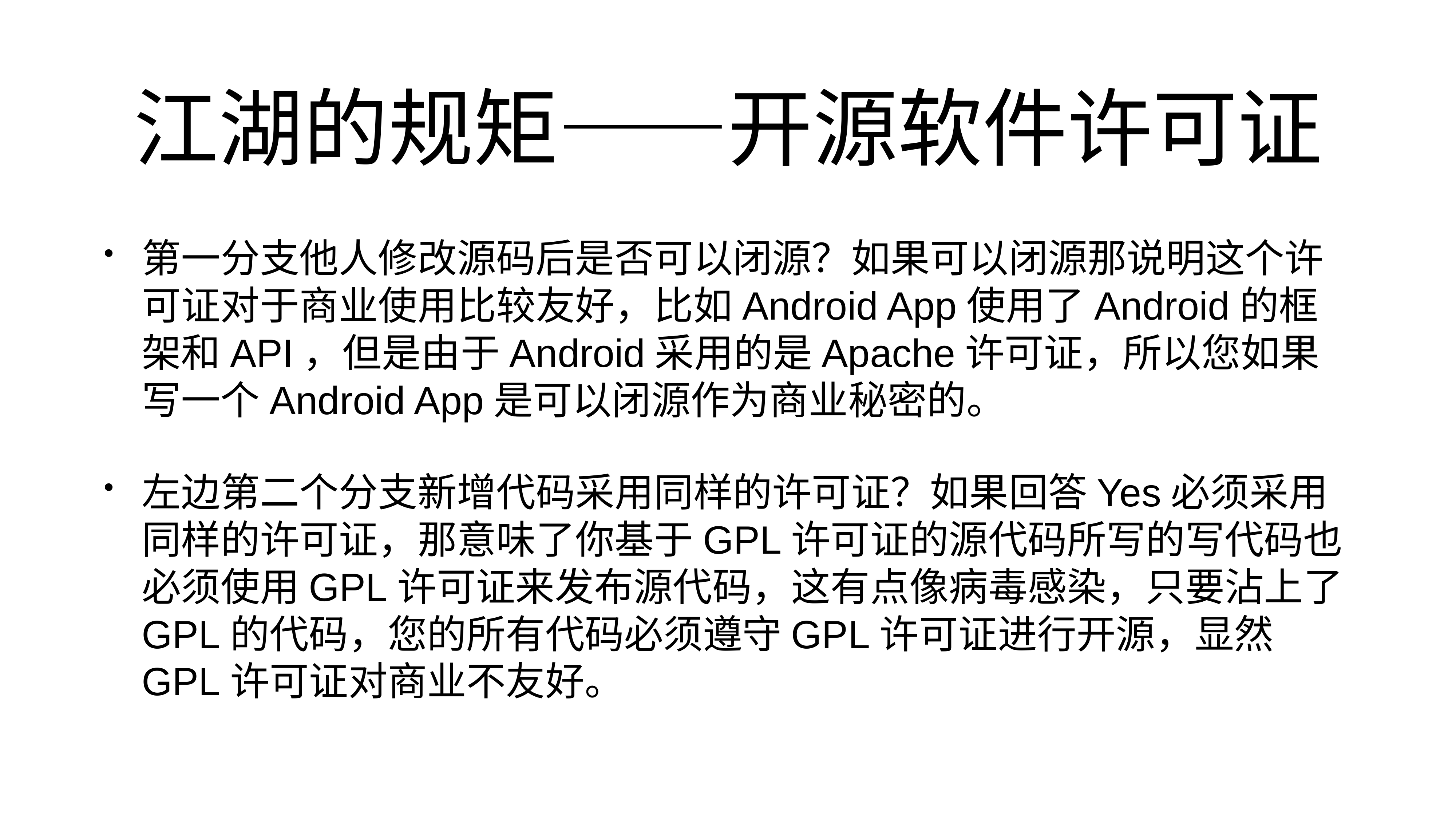

# 江湖的规矩——开源软件许可证
第一分支他人修改源码后是否可以闭源？如果可以闭源那说明这个许可证对于商业使用比较友好，比如Android App使用了Android的框架和API，但是由于Android采用的是Apache许可证，所以您如果写一个Android App是可以闭源作为商业秘密的。
左边第二个分支新增代码采用同样的许可证？如果回答Yes必须采用同样的许可证，那意味了你基于GPL许可证的源代码所写的写代码也必须使用GPL许可证来发布源代码，这有点像病毒感染，只要沾上了GPL的代码，您的所有代码必须遵守GPL许可证进行开源，显然GPL许可证对商业不友好。